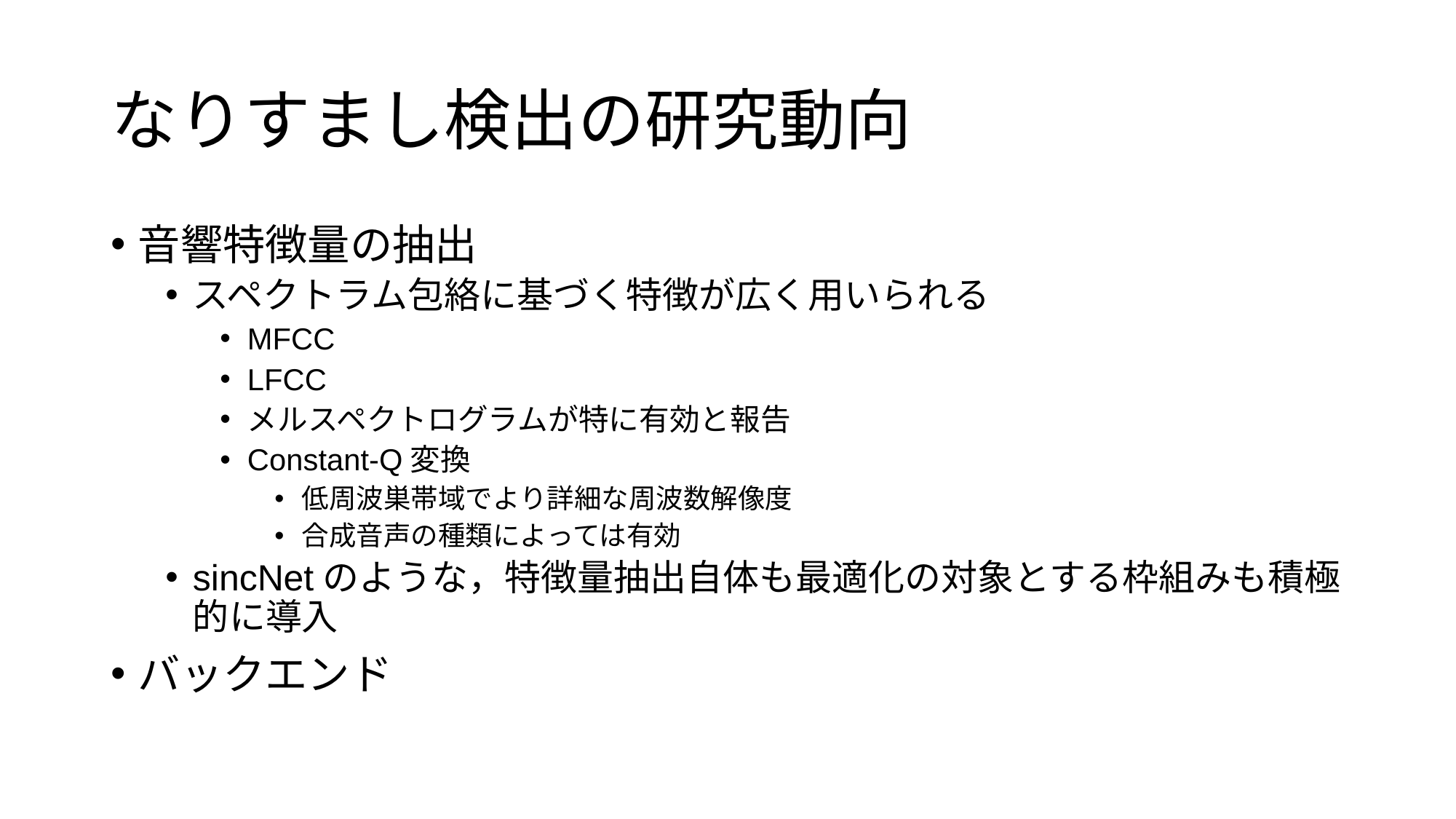

# なりすまし検出の研究動向
音響特徴量の抽出
スペクトラム包絡に基づく特徴が広く用いられる
MFCC
LFCC
メルスペクトログラムが特に有効と報告
Constant-Q変換
低周波巣帯域でより詳細な周波数解像度
合成音声の種類によっては有効
sincNetのような，特徴量抽出自体も最適化の対象とする枠組みも積極的に導入
バックエンド